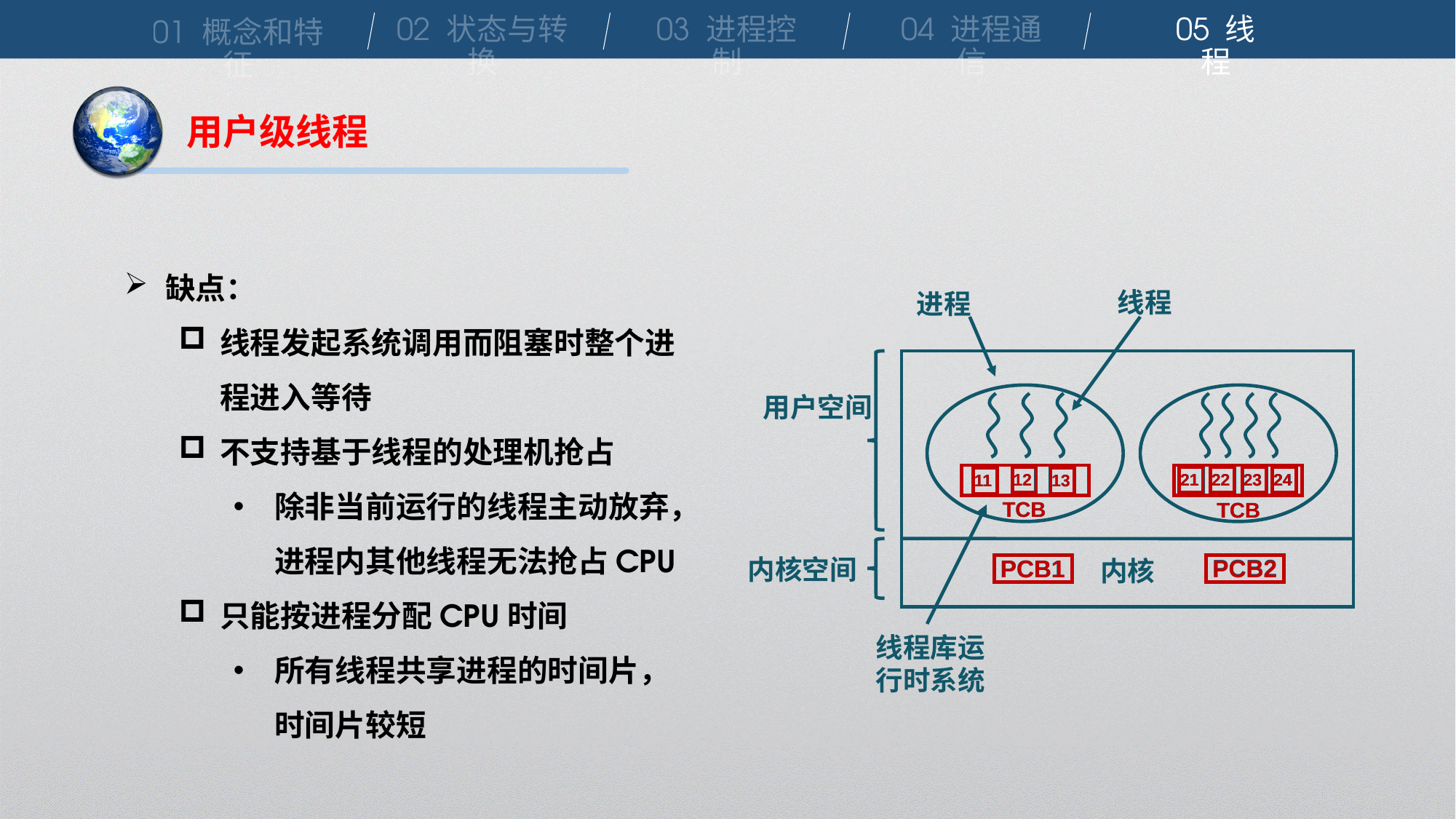

02 状态与转换
03 进程控制
04 进程通信
05 线程
01 概念和特征
用户级线程
缺点：
线程发起系统调用而阻塞时整个进程进入等待
不支持基于线程的处理机抢占
除非当前运行的线程主动放弃，进程内其他线程无法抢占CPU
只能按进程分配CPU时间
所有线程共享进程的时间片，时间片较短
线程
进程

用户空间

12

21

22

23

24

11

13

TCB
TCB

内核空间
PCB2
PCB1
内核

线程库运行时系统
12

11

13

TCB
21

22

23

24

TCB
PCB2

PCB1